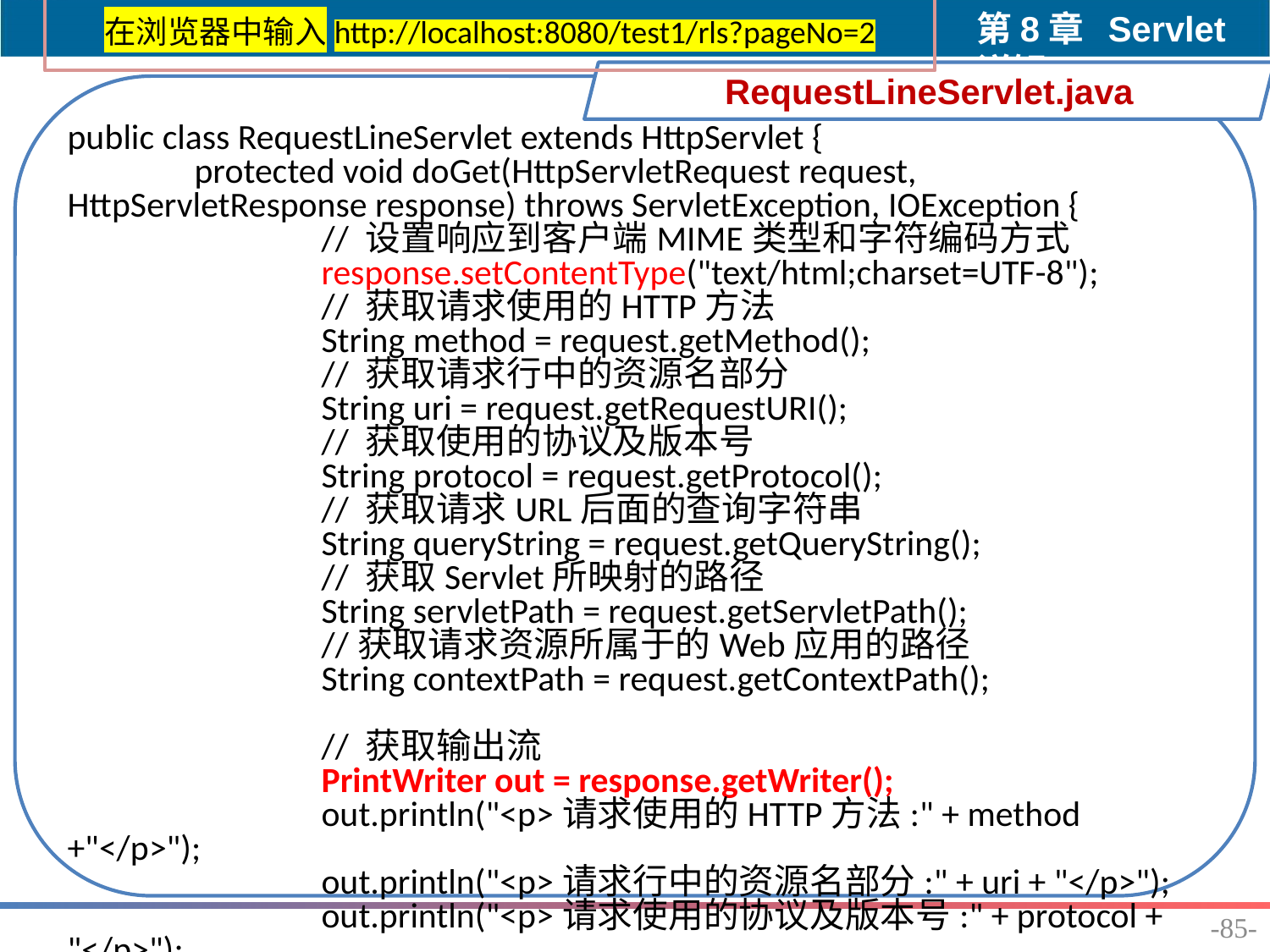

在浏览器中输入http://localhost:8080/test1/rls?pageNo=2
RequestLineServlet.java
public class RequestLineServlet extends HttpServlet {
	protected void doGet(HttpServletRequest request, HttpServletResponse response) throws ServletException, IOException {
		// 设置响应到客户端MIME类型和字符编码方式
		response.setContentType("text/html;charset=UTF-8");
		// 获取请求使用的HTTP方法
		String method = request.getMethod();
		// 获取请求行中的资源名部分
		String uri = request.getRequestURI();
		// 获取使用的协议及版本号
		String protocol = request.getProtocol();
		// 获取请求URL后面的查询字符串
		String queryString = request.getQueryString();
		// 获取Servlet所映射的路径
		String servletPath = request.getServletPath();
		//获取请求资源所属于的Web应用的路径
		String contextPath = request.getContextPath();
		// 获取输出流
		PrintWriter out = response.getWriter();
		out.println("<p>请求使用的HTTP方法:" + method +"</p>");
		out.println("<p>请求行中的资源名部分:" + uri + "</p>");
		out.println("<p>请求使用的协议及版本号:" + protocol + "</p>");
		out.println("<p>请求URL后面的查询字符串:" + queryString + "</p>");
		out.println("<p>Servlet所映射的路径:" + servletPath + "</p>");
		out.println("<p>请求资源所属于的Web应用的路径:"+contextPath + "</p>");
		out.close();
	}

}
-85-